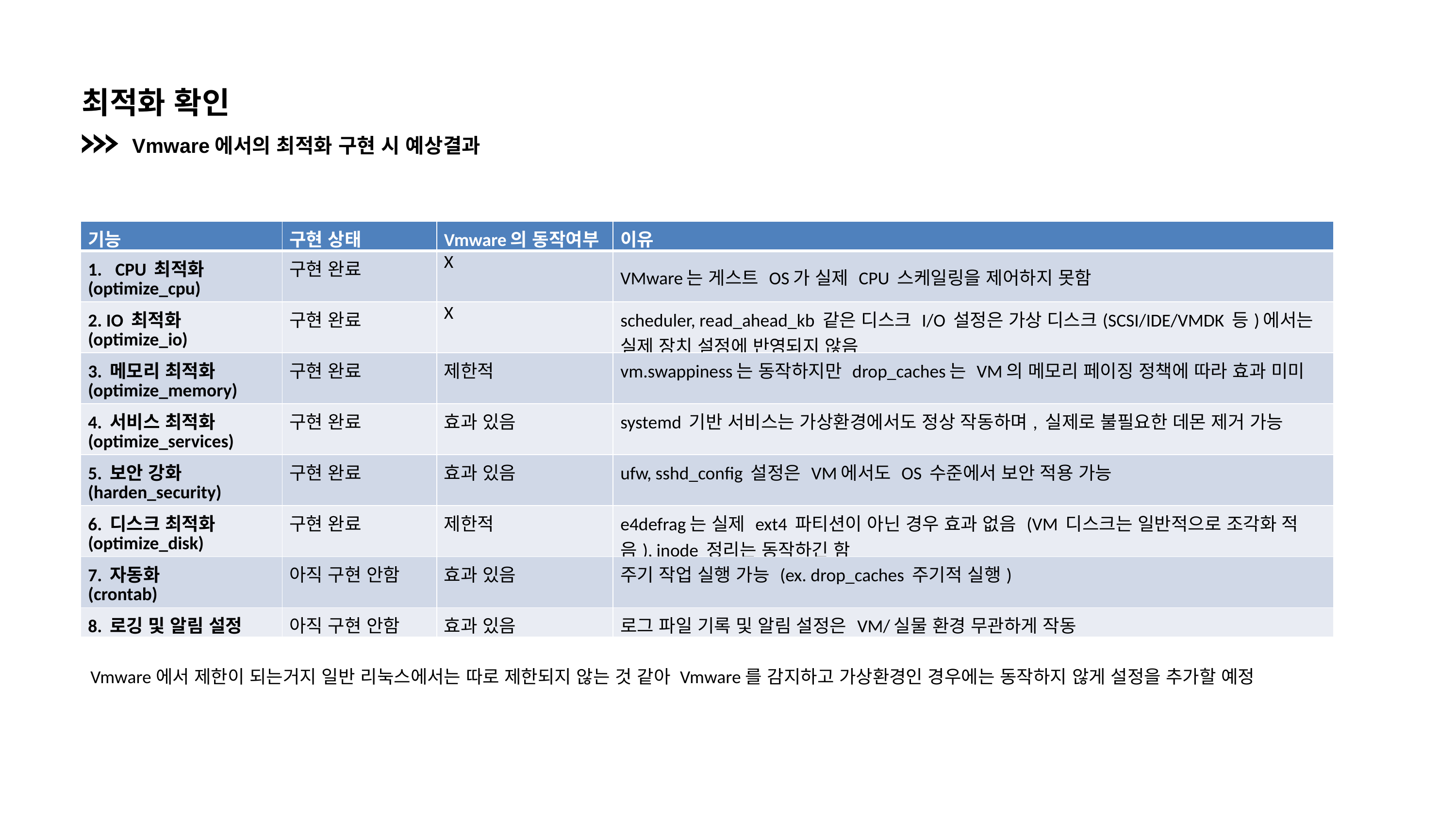

최적화 확인
Vmware에서의 최적화 구현 시 예상결과

| 기능 | 구현 상태 | Vmware의 동작여부 | 이유 |
| --- | --- | --- | --- |
| CPU 최적화 (optimize\_cpu) | 구현 완료 | X | VMware는 게스트 OS가 실제 CPU 스케일링을 제어하지 못함 |
| 2. IO 최적화 (optimize\_io) | 구현 완료 | X | scheduler, read\_ahead\_kb 같은 디스크 I/O 설정은 가상 디스크(SCSI/IDE/VMDK 등)에서는 실제 장치 설정에 반영되지 않음 |
| 3. 메모리 최적화 (optimize\_memory) | 구현 완료 | 제한적 | vm.swappiness는 동작하지만 drop\_caches는 VM의 메모리 페이징 정책에 따라 효과 미미 |
| 4. 서비스 최적화 (optimize\_services) | 구현 완료 | 효과 있음 | systemd 기반 서비스는 가상환경에서도 정상 작동하며, 실제로 불필요한 데몬 제거 가능 |
| 5. 보안 강화 (harden\_security) | 구현 완료 | 효과 있음 | ufw, sshd\_config 설정은 VM에서도 OS 수준에서 보안 적용 가능 |
| 6. 디스크 최적화 (optimize\_disk) | 구현 완료 | 제한적 | e4defrag는 실제 ext4 파티션이 아닌 경우 효과 없음 (VM 디스크는 일반적으로 조각화 적음), inode 정리는 동작하긴 함 |
| 7. 자동화 (crontab) | 아직 구현 안함 | 효과 있음 | 주기 작업 실행 가능 (ex. drop\_caches 주기적 실행) |
| 8. 로깅 및 알림 설정 | 아직 구현 안함 | 효과 있음 | 로그 파일 기록 및 알림 설정은 VM/실물 환경 무관하게 작동 |
Vmware에서 제한이 되는거지 일반 리눅스에서는 따로 제한되지 않는 것 같아 Vmware를 감지하고 가상환경인 경우에는 동작하지 않게 설정을 추가할 예정